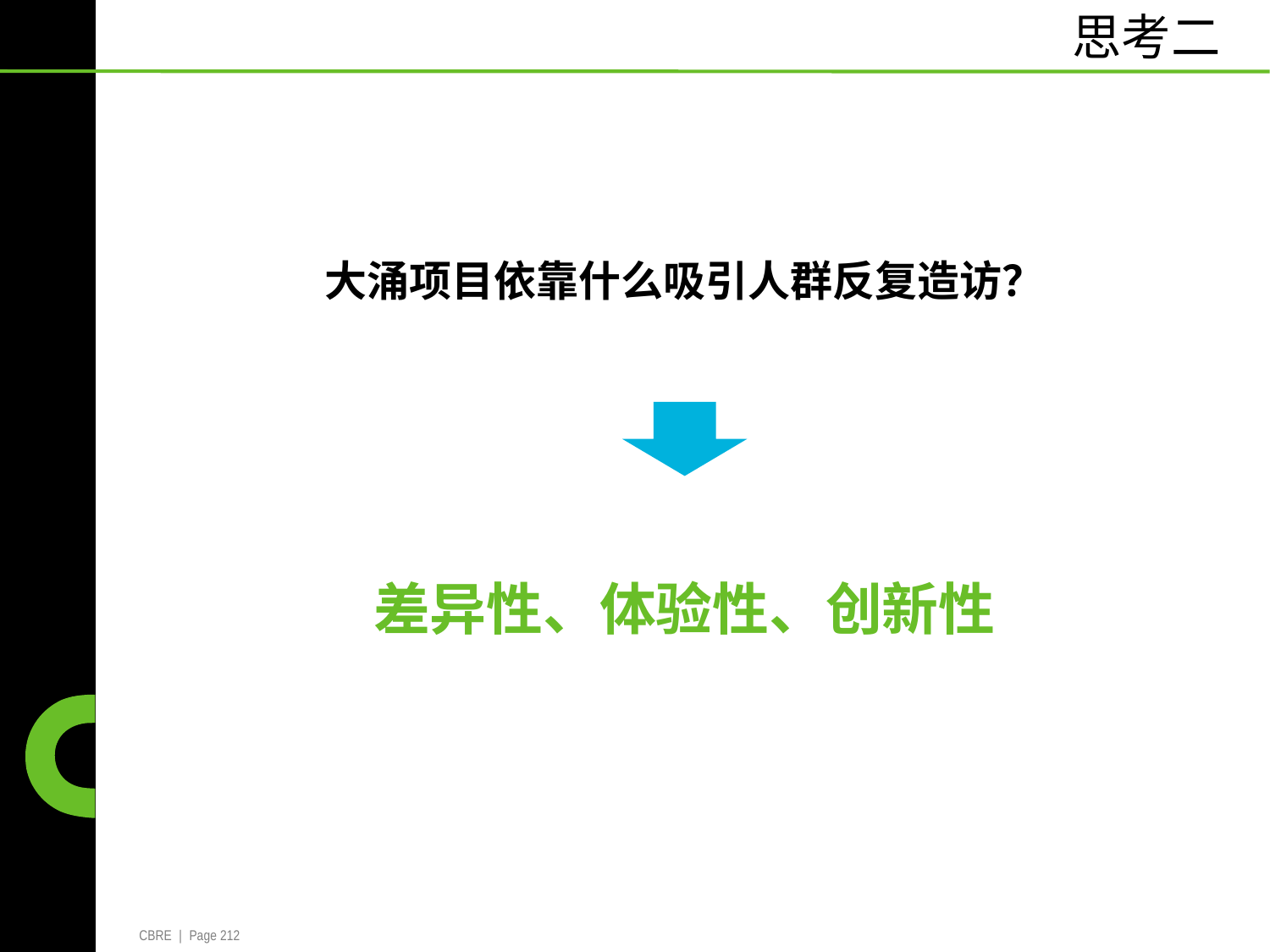

思考二

大涌项目依靠什么吸引人群反复造访？

差异性、体验性、创新性

CBRE  |  Page 212